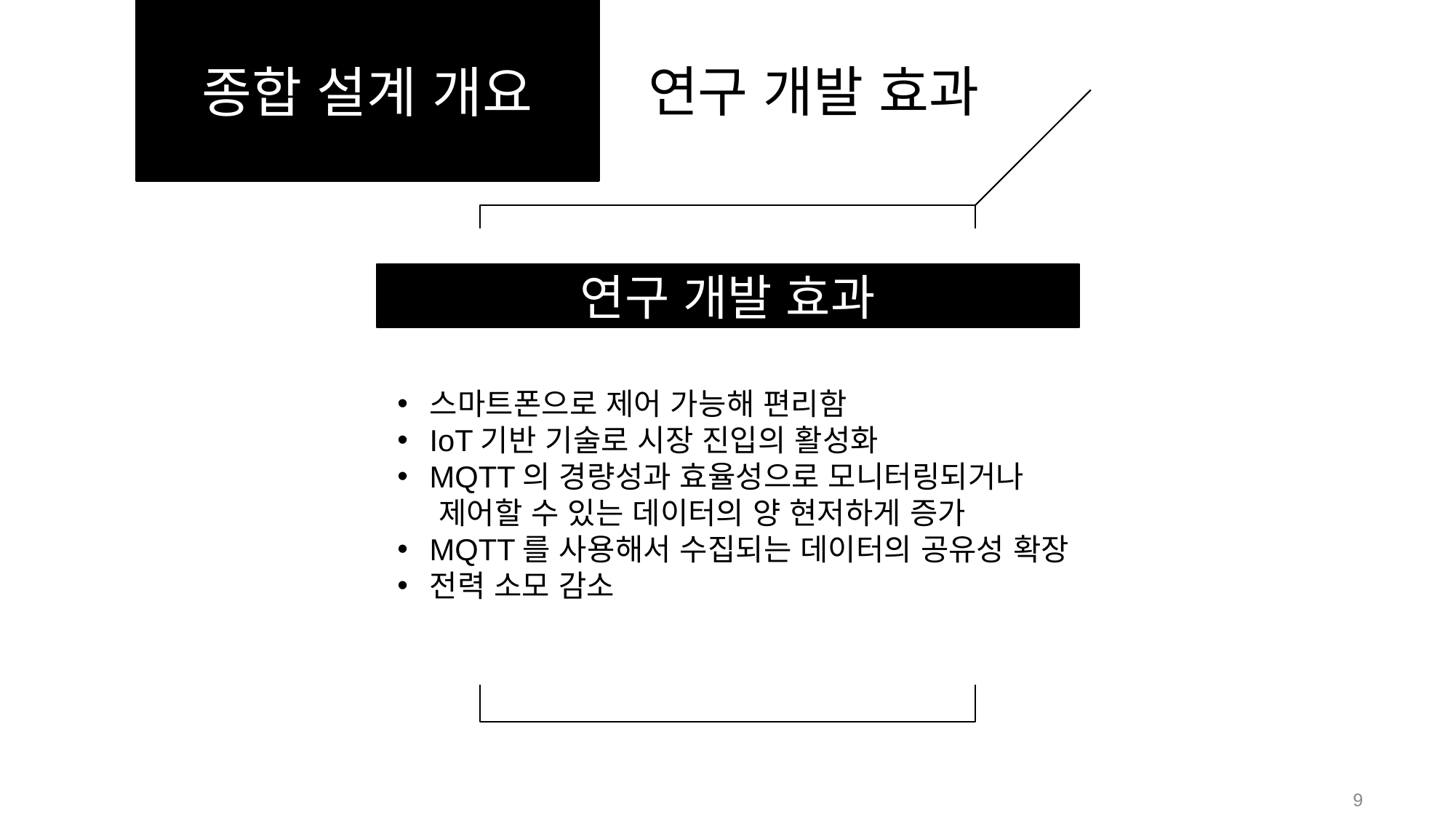

종합 설계 개요

연구 개발 효과

연구 개발 효과
스마트폰으로 제어 가능해 편리함
IoT기반 기술로 시장 진입의 활성화
MQTT의 경량성과 효율성으로 모니터링되거나
    제어할 수 있는 데이터의 양 현저하게 증가
MQTT를 사용해서 수집되는 데이터의 공유성 확장
전력 소모 감소
9